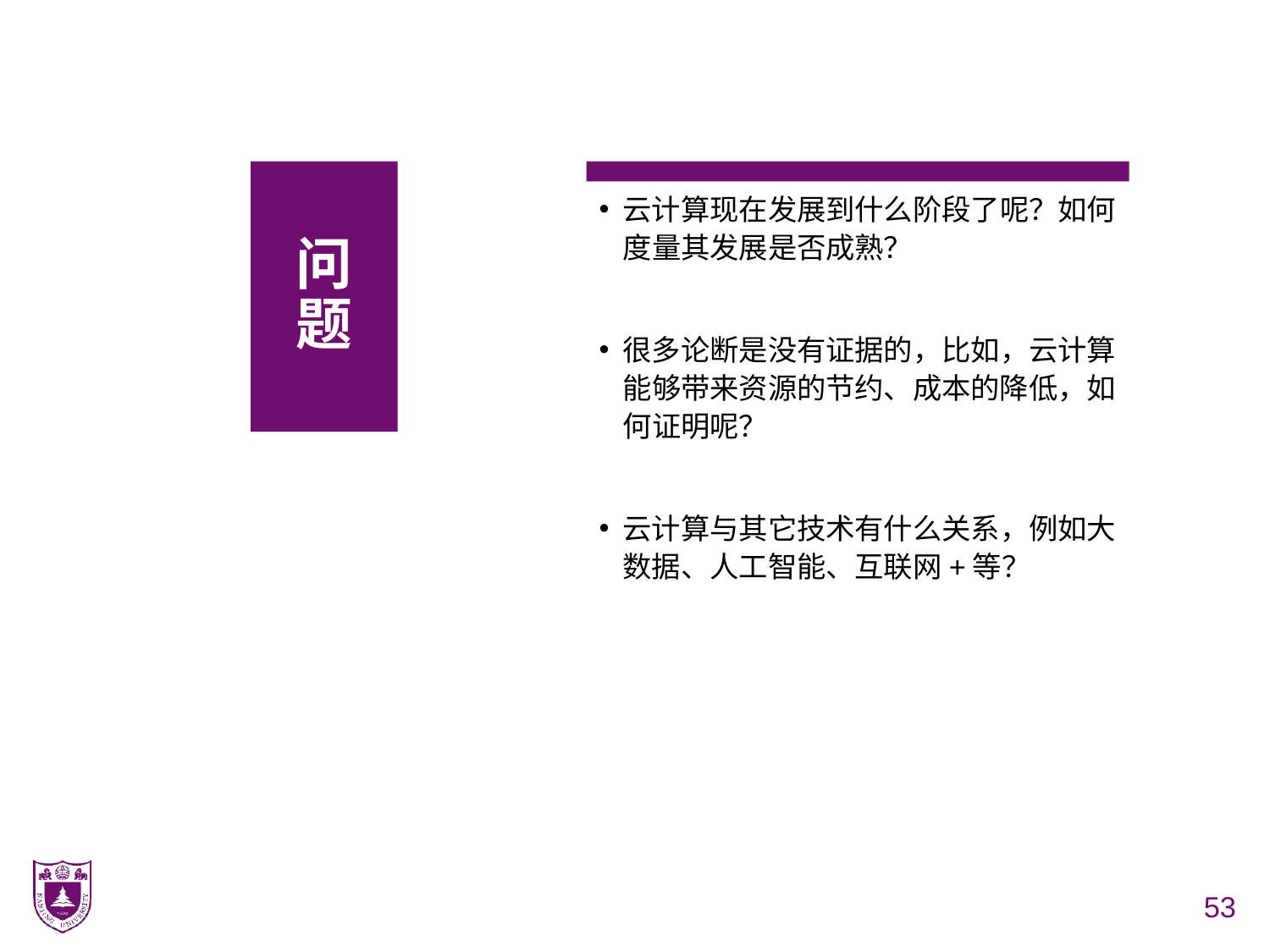

# 问 题

云计算现在发展到什么阶段了呢？如何度量其发展是否成熟？

很多论断是没有证据的，比如，云计算能够带来资源的节约、成本的降低，如何证明呢？

云计算与其它技术有什么关系，例如大数据、人工智能、互联网+等？

53